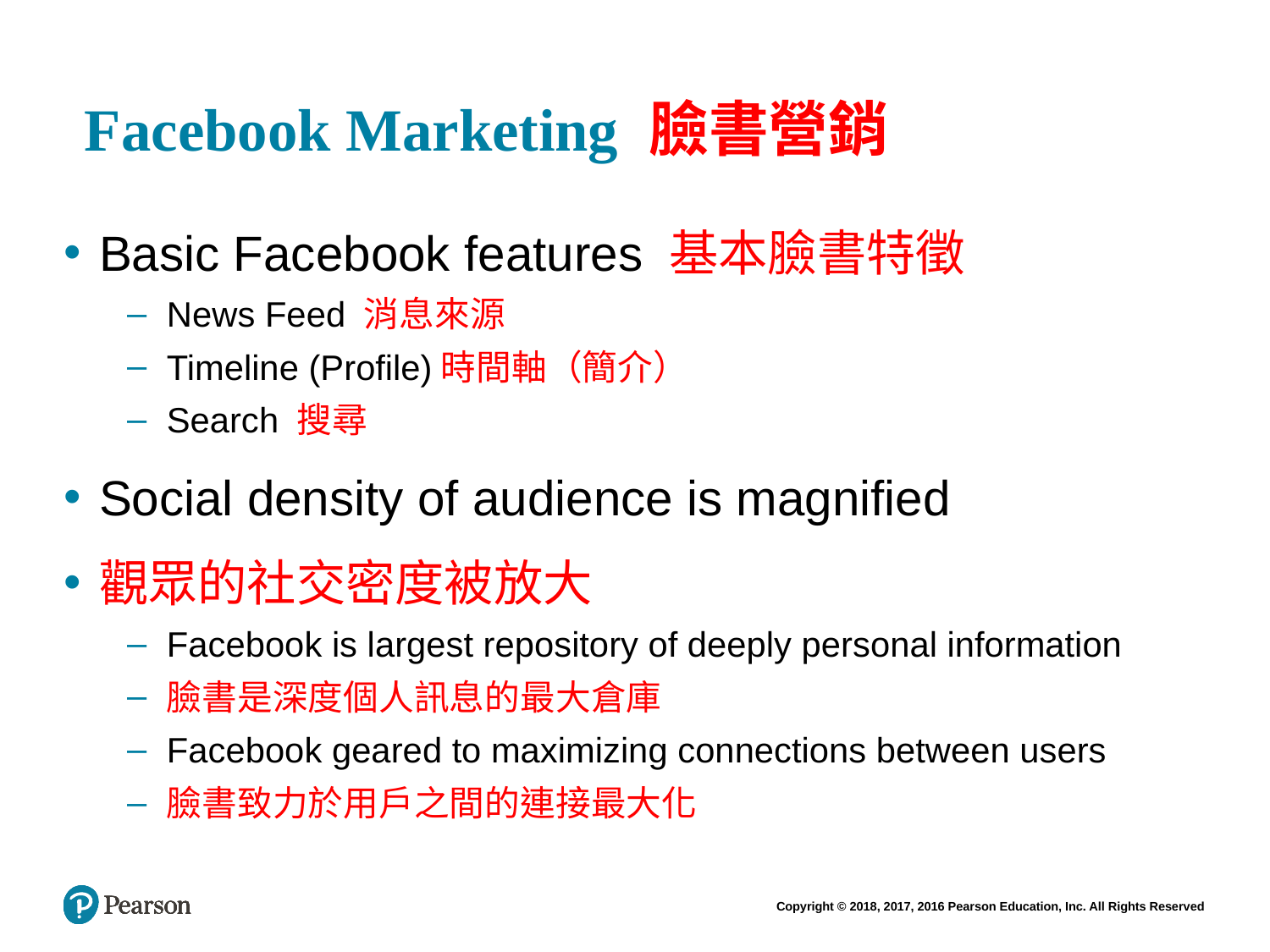

# Facebook Marketing 臉書營銷
Basic Facebook features 基本臉書特徵
News Feed 消息來源
Timeline (Profile)時間軸（簡介）
Search 搜尋
Social density of audience is magnified
觀眾的社交密度被放大
Facebook is largest repository of deeply personal information
臉書是深度個人訊息的最大倉庫
Facebook geared to maximizing connections between users
臉書致力於用戶之間的連接最大化